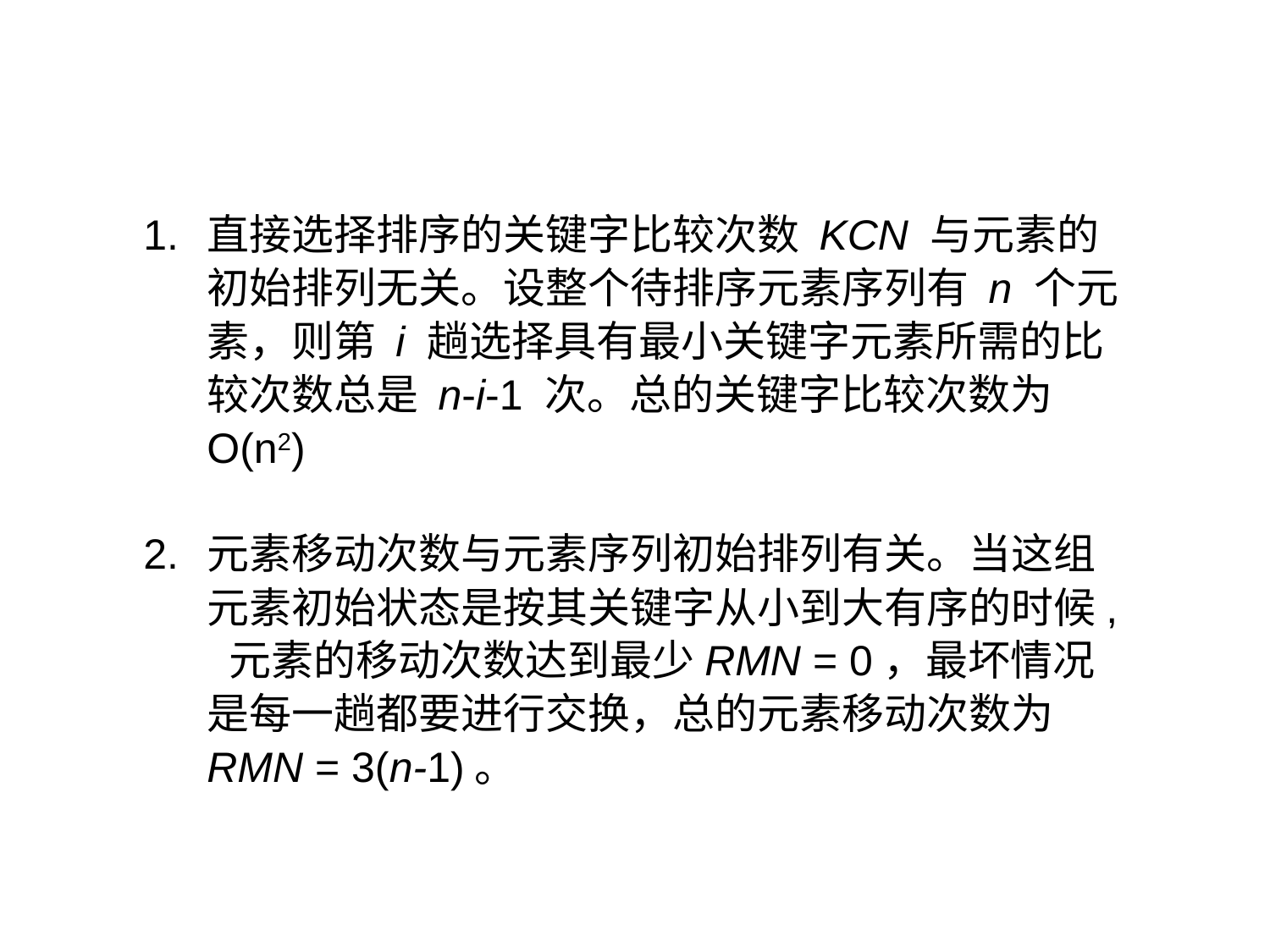

直接选择排序的关键字比较次数 KCN 与元素的初始排列无关。设整个待排序元素序列有 n 个元素，则第 i 趟选择具有最小关键字元素所需的比较次数总是 n-i-1 次。总的关键字比较次数为O(n2)

元素移动次数与元素序列初始排列有关。当这组元素初始状态是按其关键字从小到大有序的时候,  元素的移动次数达到最少RMN = 0，最坏情况是每一趟都要进行交换，总的元素移动次数为 RMN = 3(n-1)。